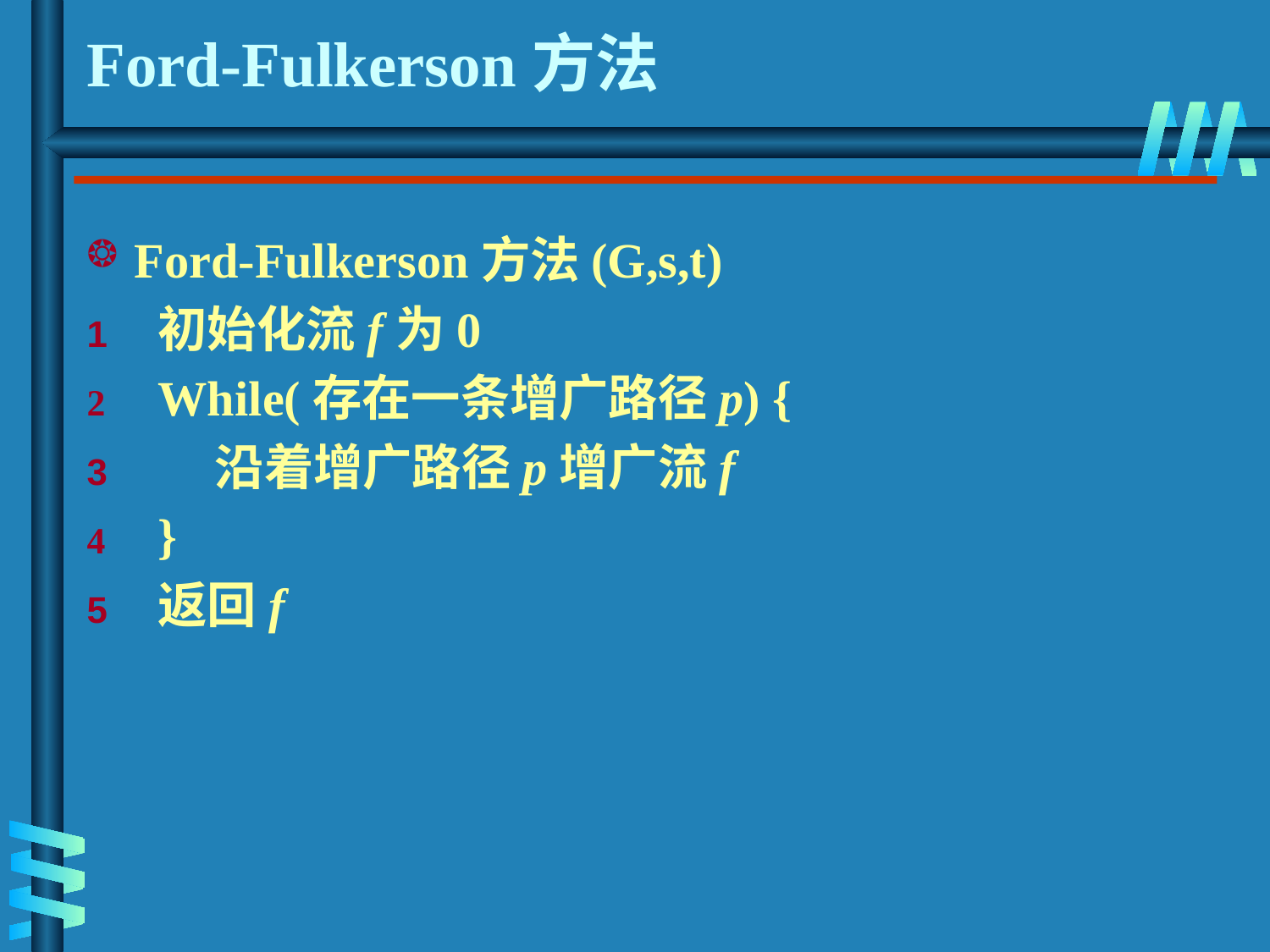

# Ford-Fulkerson方法
Ford-Fulkerson方法(G,s,t)
初始化流f为0
While(存在一条增广路径p) {
    沿着增广路径p增广流f
}
返回f